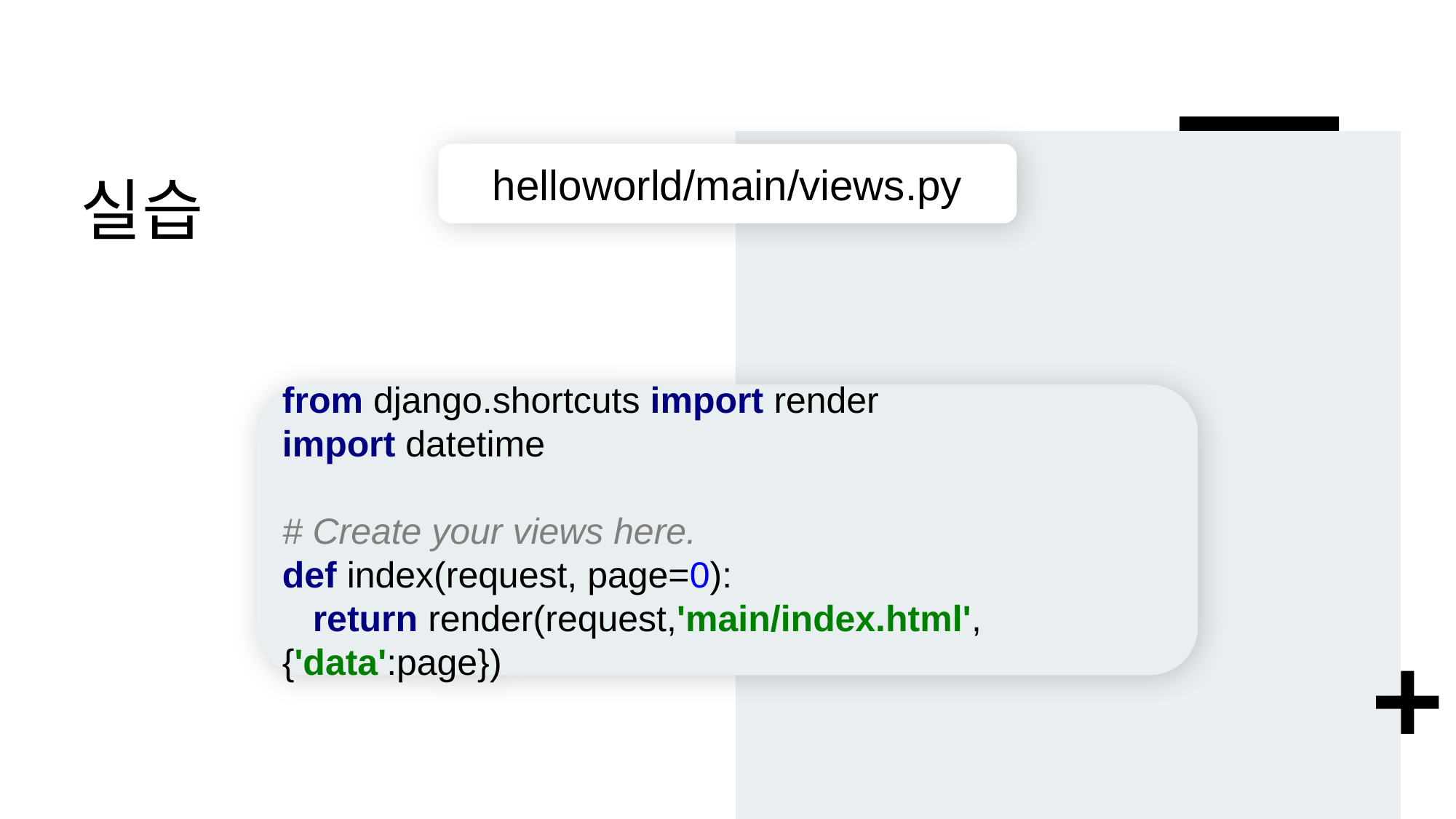

# 실습
helloworld/main/views.py
from django.shortcuts import render
import datetime
# Create your views here.
def index(request, page=0):
   return render(request,'main/index.html', {'data':page})